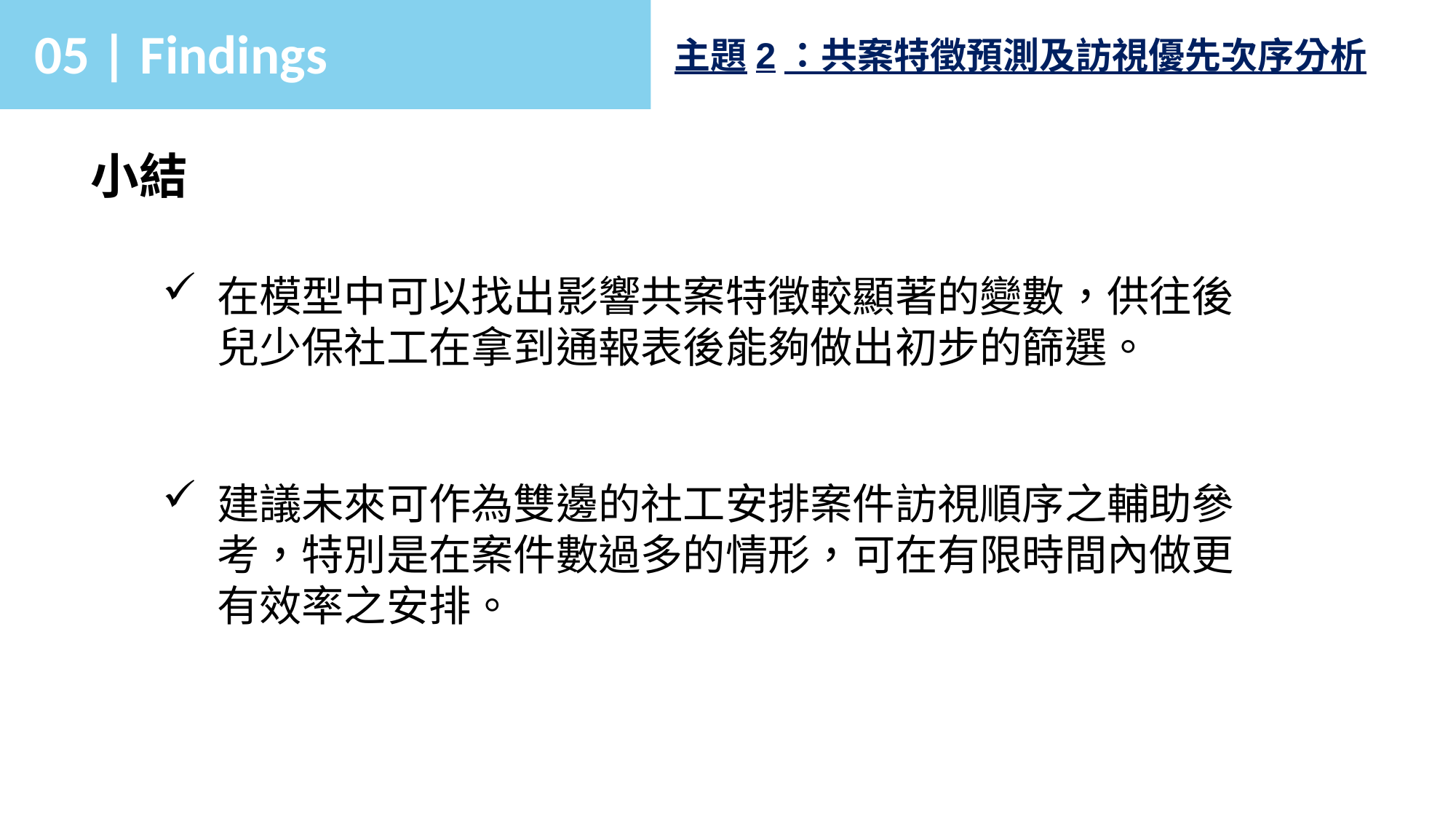

05 | Findings
主題2：共案特徵預測及訪視優先次序分析
小結
在模型中可以找出影響共案特徵較顯著的變數，供往後兒少保社工在拿到通報表後能夠做出初步的篩選。

建議未來可作為雙邊的社工安排案件訪視順序之輔助參考，特別是在案件數過多的情形，可在有限時間內做更有效率之安排。